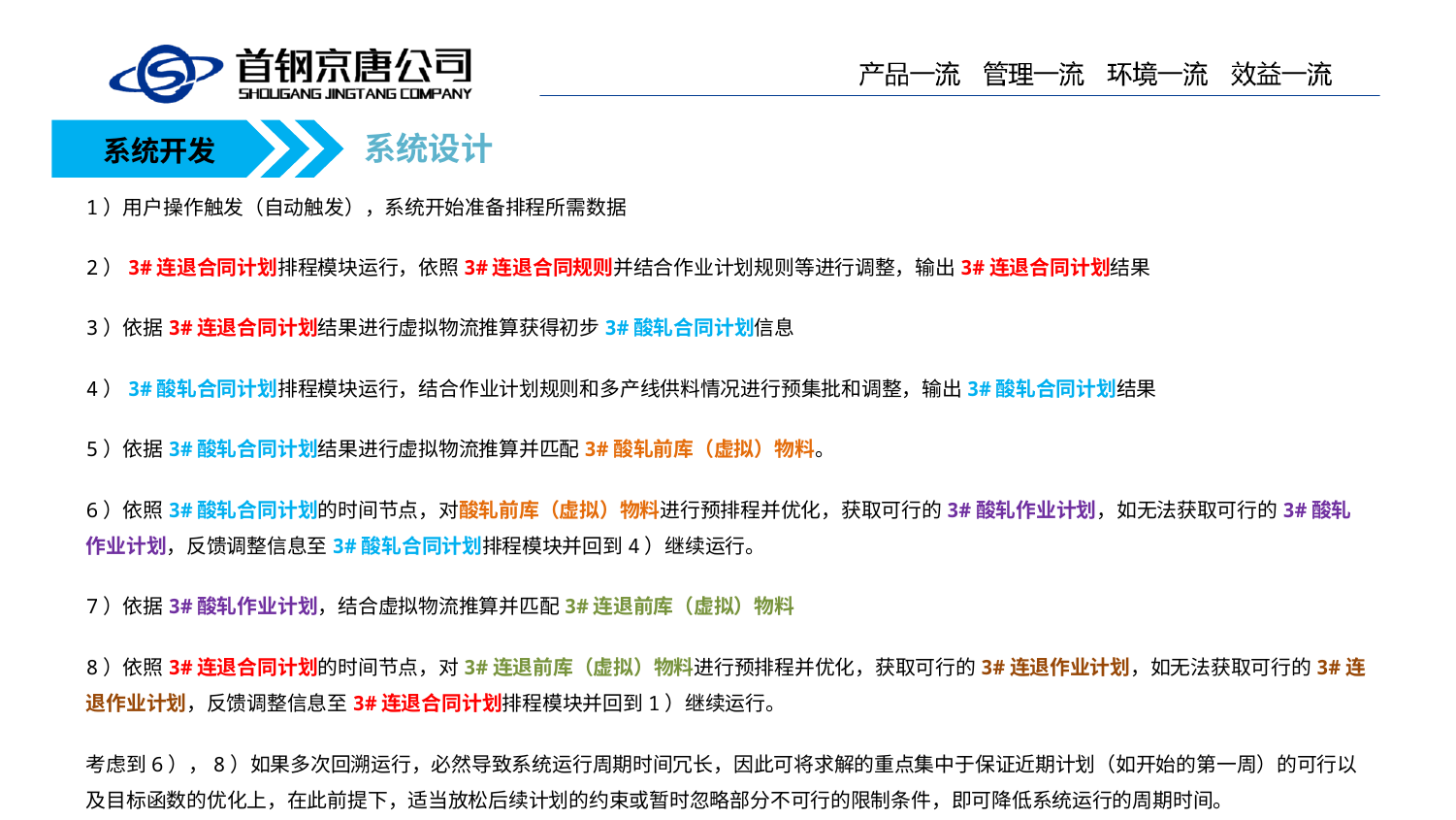

系统设计
系统开发
1）用户操作触发（自动触发），系统开始准备排程所需数据
2）3#连退合同计划排程模块运行，依照3#连退合同规则并结合作业计划规则等进行调整，输出3#连退合同计划结果
3）依据3#连退合同计划结果进行虚拟物流推算获得初步3#酸轧合同计划信息
4）3#酸轧合同计划排程模块运行，结合作业计划规则和多产线供料情况进行预集批和调整，输出3#酸轧合同计划结果
5）依据3#酸轧合同计划结果进行虚拟物流推算并匹配3#酸轧前库（虚拟）物料。
6）依照3#酸轧合同计划的时间节点，对酸轧前库（虚拟）物料进行预排程并优化，获取可行的3#酸轧作业计划，如无法获取可行的3#酸轧作业计划，反馈调整信息至3#酸轧合同计划排程模块并回到4）继续运行。
7）依据3#酸轧作业计划，结合虚拟物流推算并匹配3#连退前库（虚拟）物料
8）依照3#连退合同计划的时间节点，对3#连退前库（虚拟）物料进行预排程并优化，获取可行的3#连退作业计划，如无法获取可行的3#连退作业计划，反馈调整信息至3#连退合同计划排程模块并回到1）继续运行。
考虑到6），8）如果多次回溯运行，必然导致系统运行周期时间冗长，因此可将求解的重点集中于保证近期计划（如开始的第一周）的可行以及目标函数的优化上，在此前提下，适当放松后续计划的约束或暂时忽略部分不可行的限制条件，即可降低系统运行的周期时间。